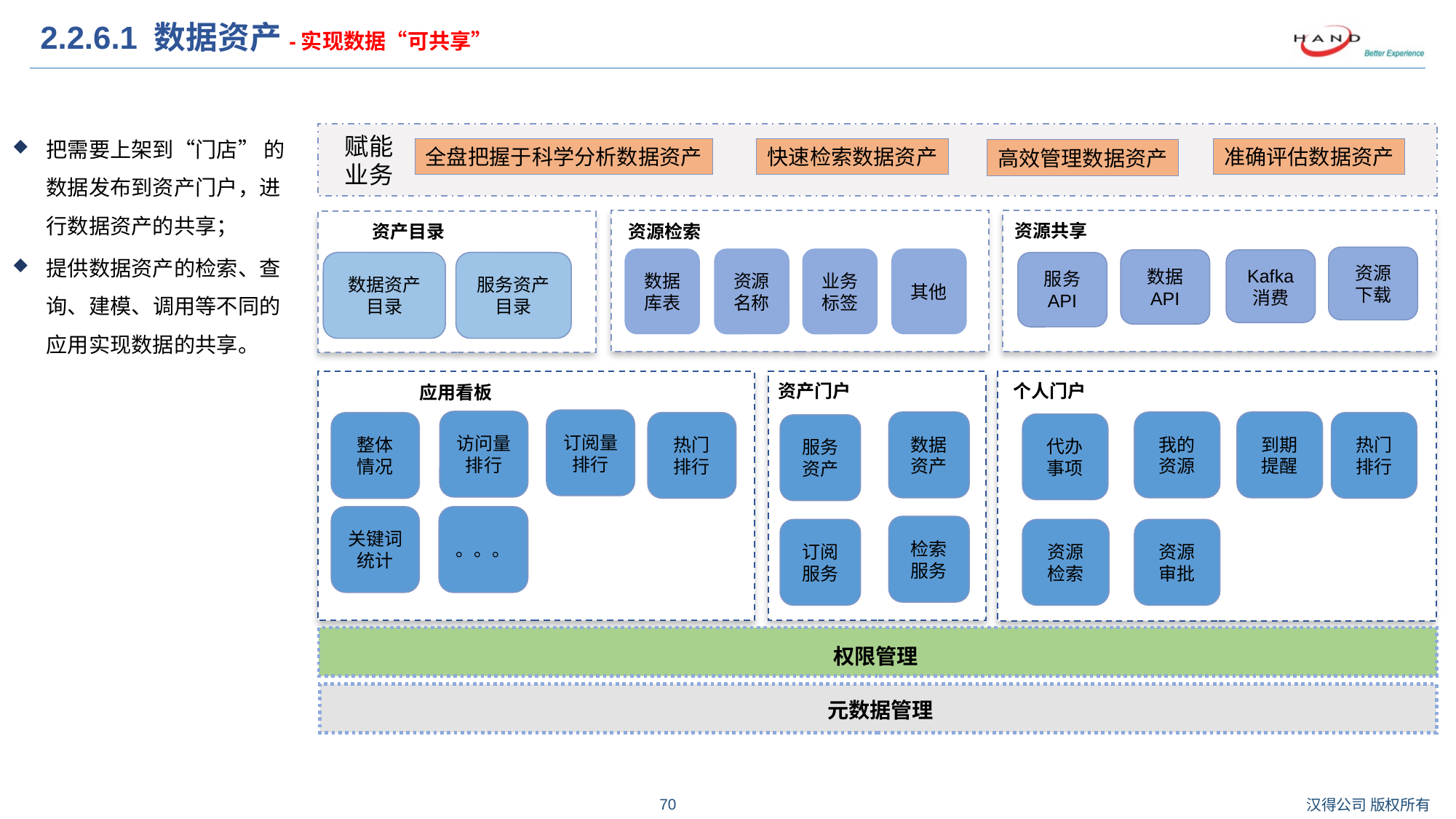

# 2.2.6.1 数据资产-实现数据“可共享”
把需要上架到“门店” 的数据发布到资产门户，进行数据资产的共享；
提供数据资产的检索、查询、建模、调用等不同的应用实现数据的共享。

赋能
业务
快速检索数据资产
准确评估数据资产
全盘把握于科学分析数据资产
高效管理数据资产

资源共享
资产目录
资源检索
资源
下载
数据库表
其他
资源名称
业务标签
数据
API
Kafka
消费
数据资产
目录
服务资产目录
服务
API

个人门户
资产门户
应用看板
订阅量排行
访问量排行
数据资产
我的
资源
到期
提醒
热门
排行
热门
排行
整体
情况
代办
事项
服务资产
关键词统计
。。。
检索服务
订阅服务
资源
检索
资源
审批

权限管理

元数据管理